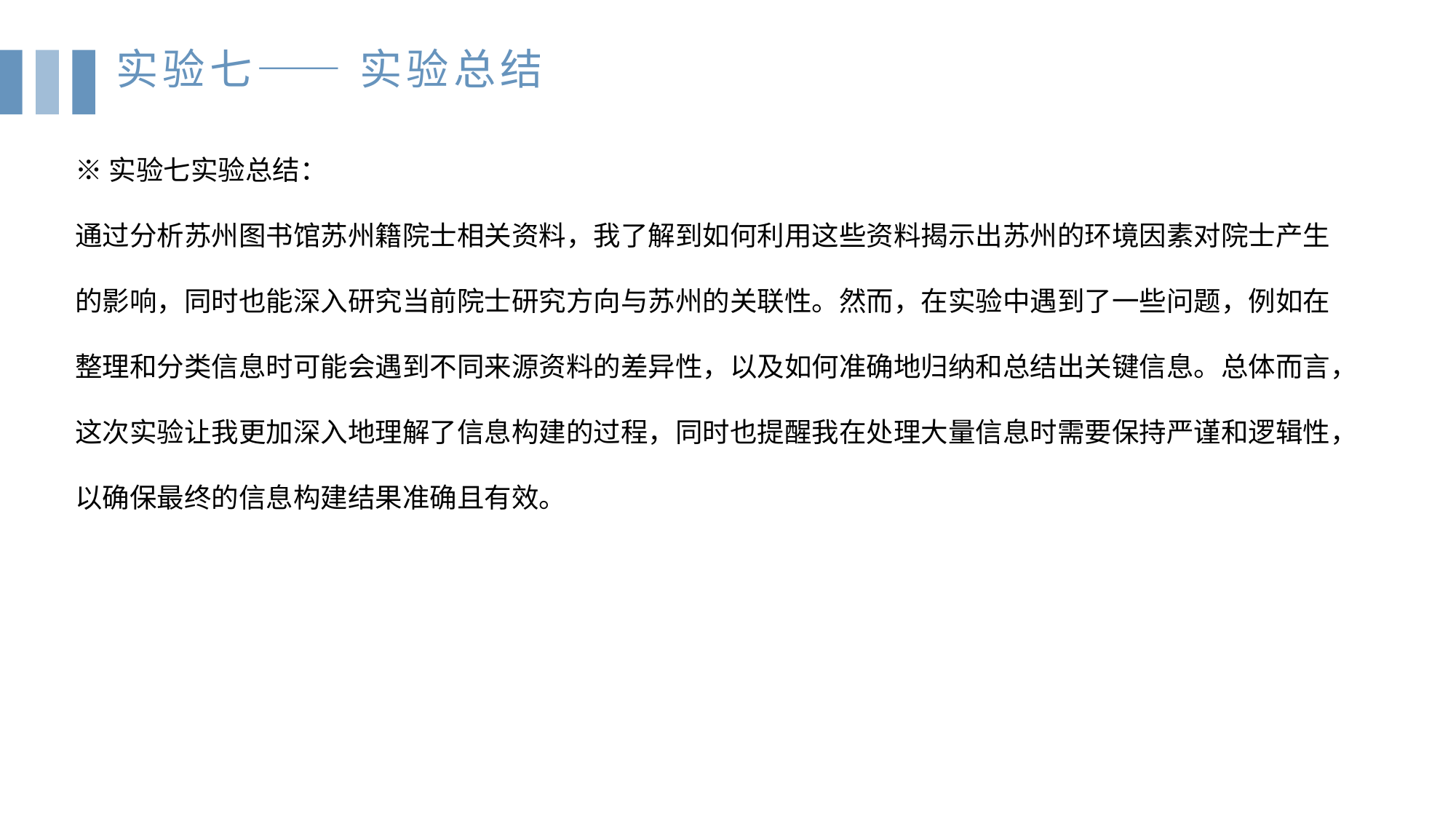

实验七—— 实验总结

※实验七实验总结：
通过分析苏州图书馆苏州籍院士相关资料，我了解到如何利用这些资料揭示出苏州的环境因素对院士产生的影响，同时也能深入研究当前院士研究方向与苏州的关联性。然而，在实验中遇到了一些问题，例如在整理和分类信息时可能会遇到不同来源资料的差异性，以及如何准确地归纳和总结出关键信息。总体而言，这次实验让我更加深入地理解了信息构建的过程，同时也提醒我在处理大量信息时需要保持严谨和逻辑性，以确保最终的信息构建结果准确且有效。